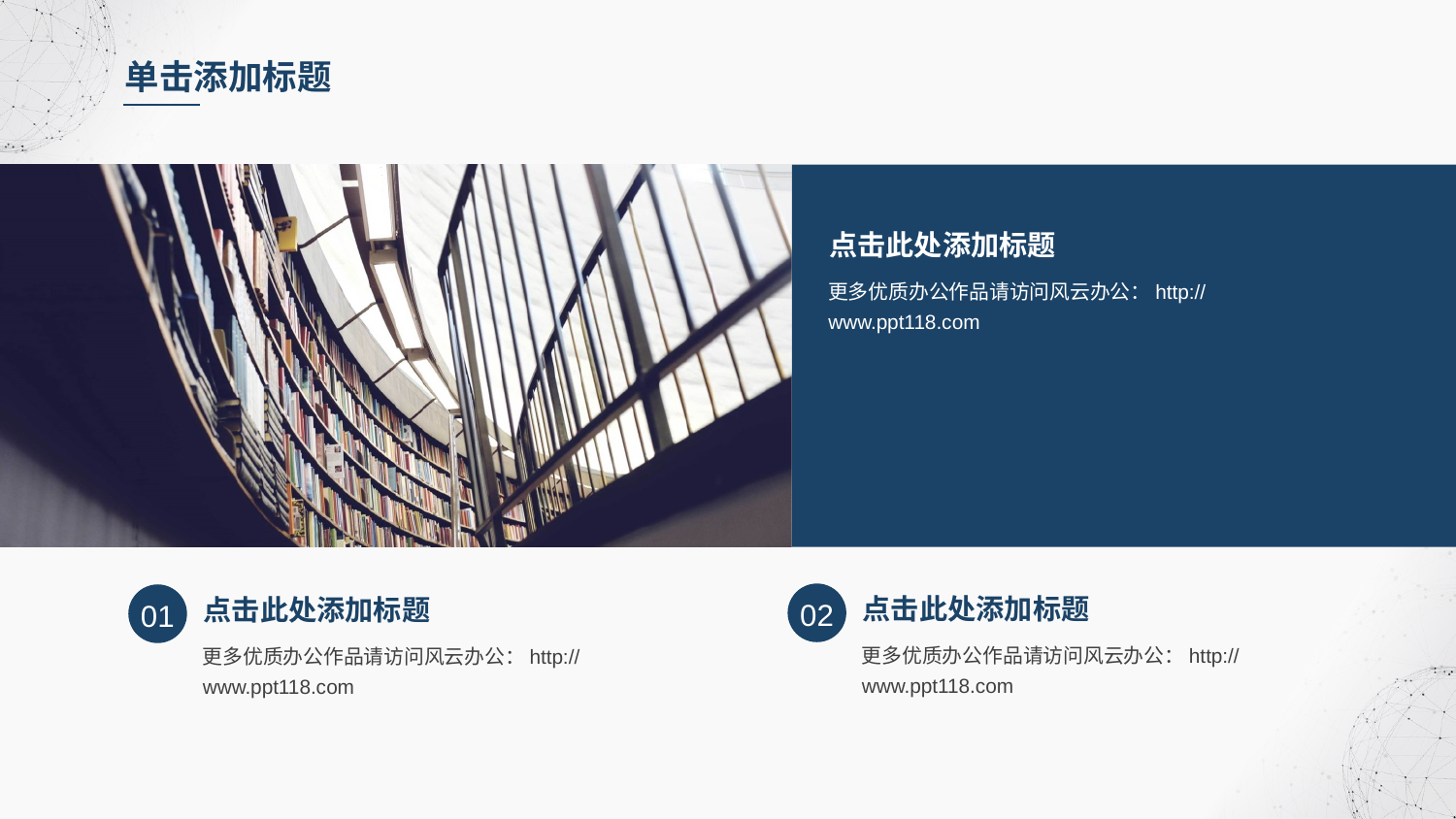

单击添加标题

点击此处添加标题
更多优质办公作品请访问风云办公：http://www.ppt118.com

02

01
点击此处添加标题
点击此处添加标题
更多优质办公作品请访问风云办公：http://www.ppt118.com
更多优质办公作品请访问风云办公：http://www.ppt118.com